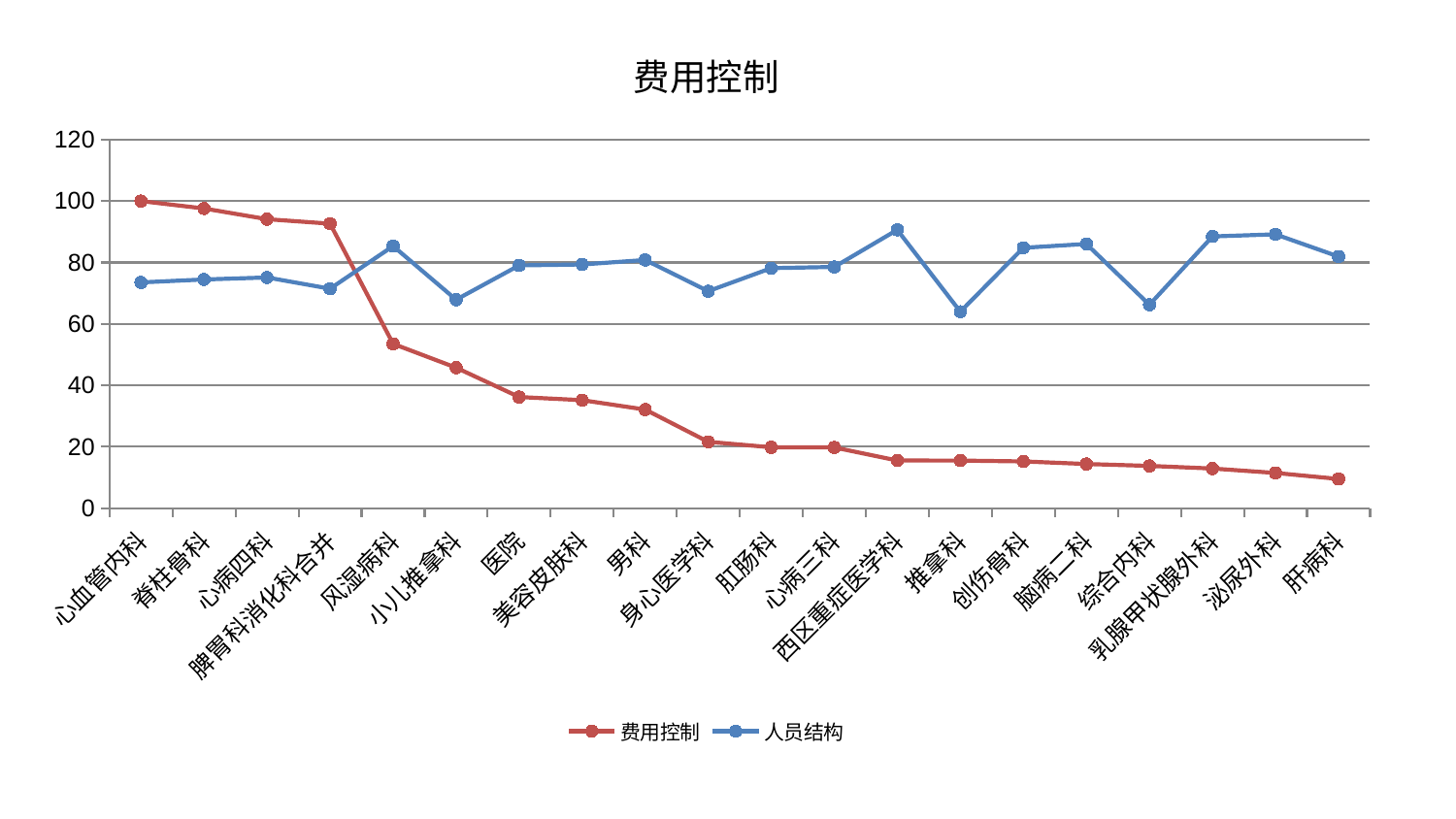

### Chart: 费用控制

| Category | 费用控制 | 人员结构 |
|---|---|---|
| 心血管内科 | 100.0 | 73.5360499428307 |
| 脊柱骨科 | 97.58945576912986 | 74.48611137587376 |
| 心病四科 | 94.10235391897493 | 75.1316784559937 |
| 脾胃科消化科合并 | 92.65609167197935 | 71.47559371518646 |
| 风湿病科 | 53.543808421252486 | 85.35853293231213 |
| 小儿推拿科 | 45.77909678467999 | 67.90697290926794 |
| 医院 | 36.20539077502373 | 79.06535841487158 |
| 美容皮肤科 | 35.17886545482832 | 79.37740326968002 |
| 男科 | 32.12618830637528 | 80.82678379099588 |
| 身心医学科 | 21.632134868016237 | 70.67471294960086 |
| 肛肠科 | 19.845417710631427 | 78.18297257341965 |
| 心病三科 | 19.800475751513872 | 78.5672413104741 |
| 西区重症医学科 | 15.550864024169766 | 90.63912229227213 |
| 推拿科 | 15.527116880309183 | 63.99692771745489 |
| 创伤骨科 | 15.240531251075828 | 84.79346145056317 |
| 脑病二科 | 14.407200848068255 | 86.05013994384537 |
| 综合内科 | 13.783479216155625 | 66.26290734534798 |
| 乳腺甲状腺外科 | 12.930167061699375 | 88.49317802072736 |
| 泌尿外科 | 11.494646857456733 | 89.18383911048493 |
| 肝病科 | 9.541247235546546 | 81.93739510060365 |
239